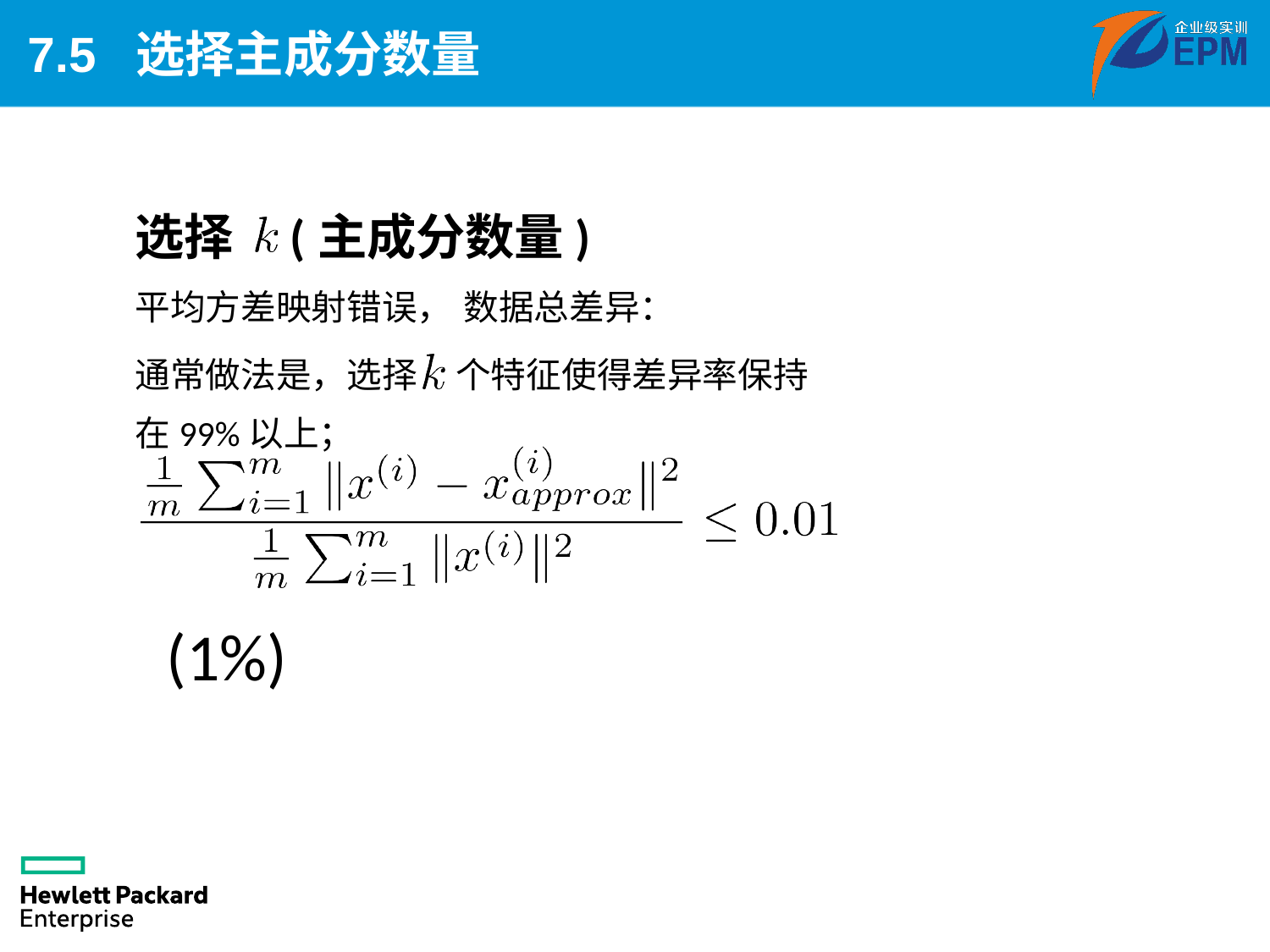

# 7.5  选择主成分数量
选择    (主成分数量)
平均方差映射错误， 数据总差异：
通常做法是，选择     个特征使得差异率保持在99%以上；

                                            (1%)